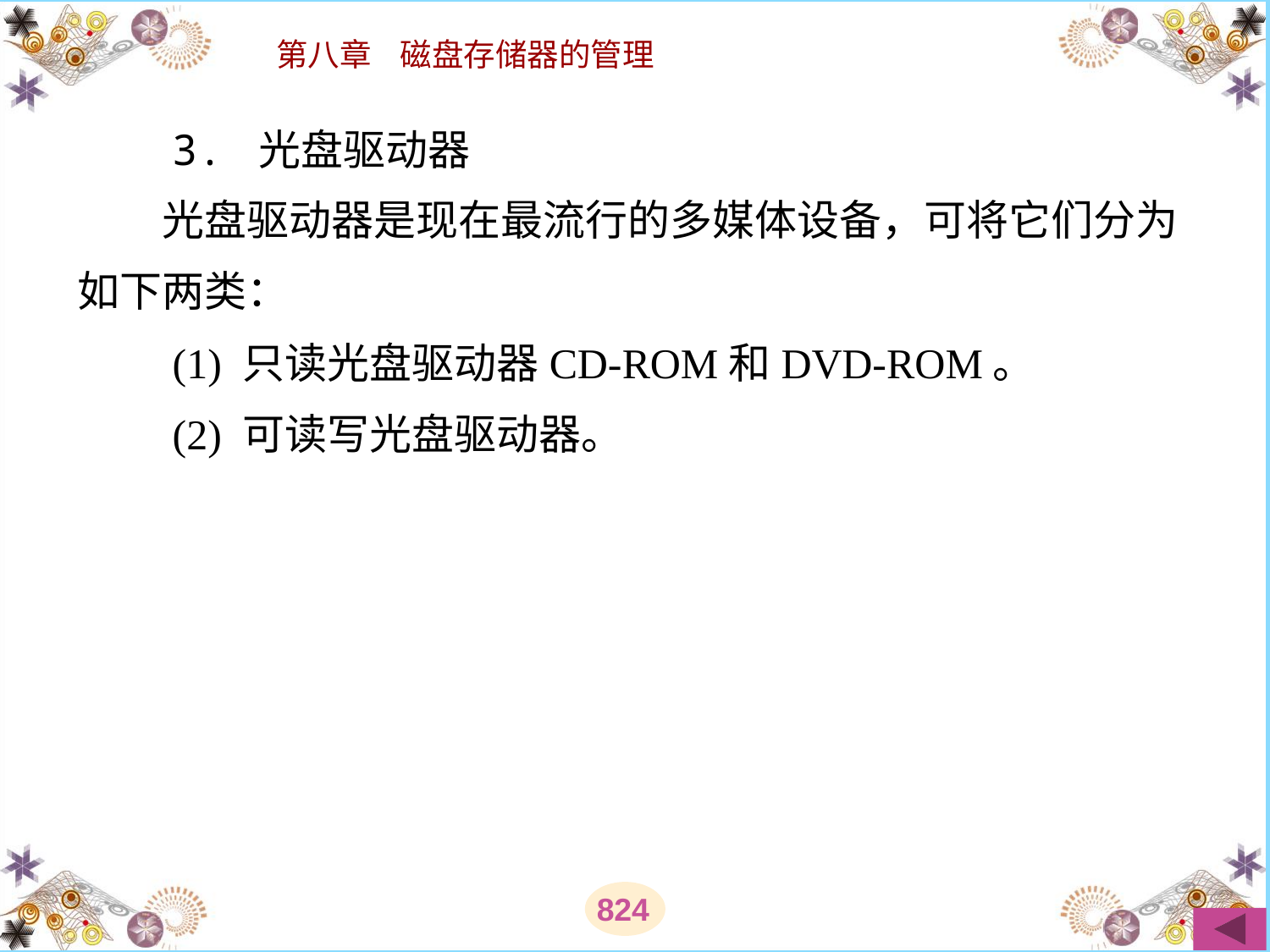

# 3. 光盘驱动器 　　光盘驱动器是现在最流行的多媒体设备，可将它们分为如下两类： 　　(1) 只读光盘驱动器CD-ROM和DVD-ROM。 　　(2) 可读写光盘驱动器。